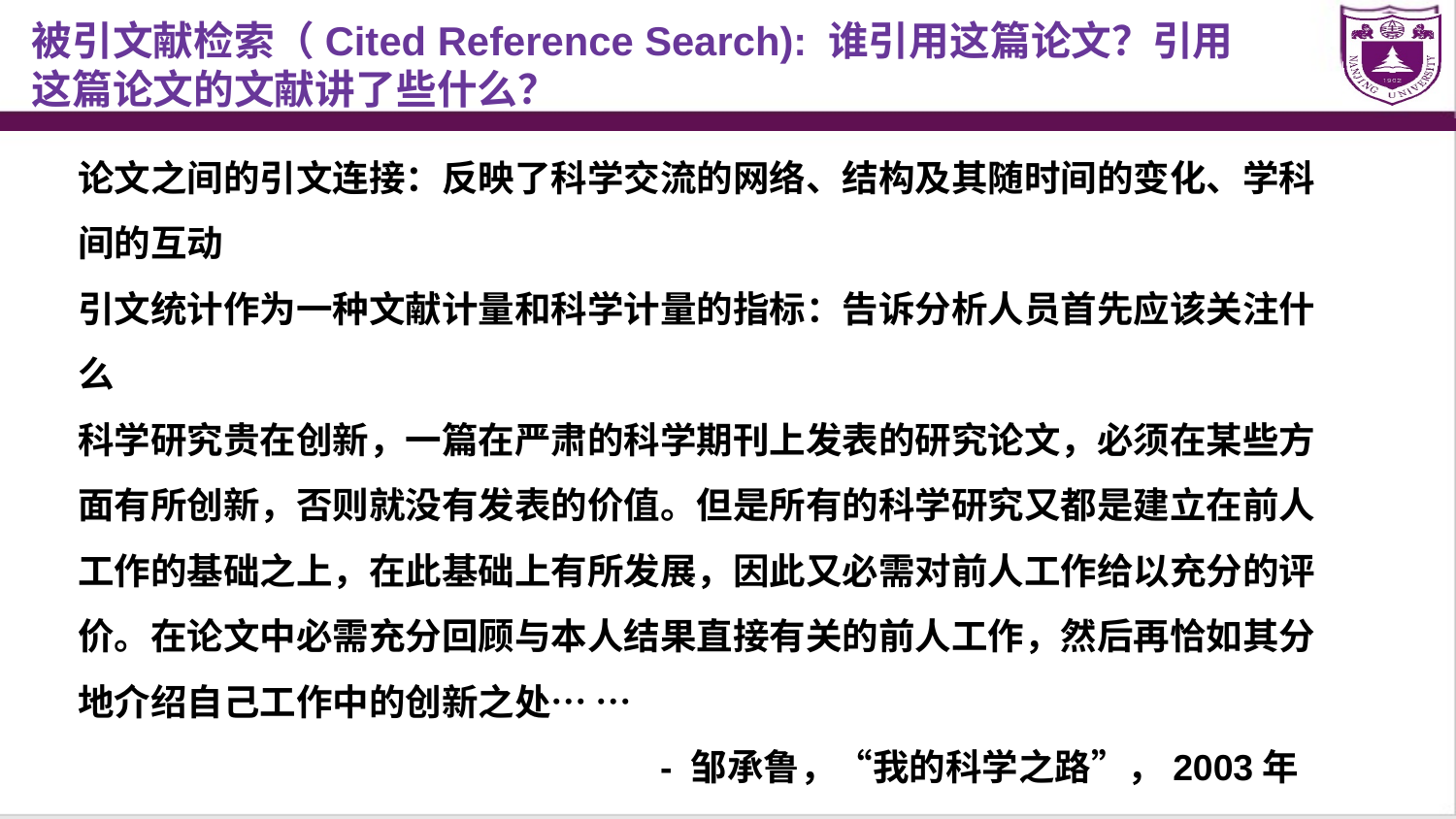

被引文献检索（Cited Reference Search): 谁引用这篇论文？引用这篇论文的文献讲了些什么？
# 论文之间的引文连接：反映了科学交流的网络、结构及其随时间的变化、学科间的互动 引文统计作为一种文献计量和科学计量的指标：告诉分析人员首先应该关注什么 科学研究贵在创新，一篇在严肃的科学期刊上发表的研究论文，必须在某些方面有所创新，否则就没有发表的价值。但是所有的科学研究又都是建立在前人工作的基础之上，在此基础上有所发展，因此又必需对前人工作给以充分的评价。在论文中必需充分回顾与本人结果直接有关的前人工作，然后再恰如其分地介绍自己工作中的创新之处… … - 邹承鲁，“我的科学之路”，2003年